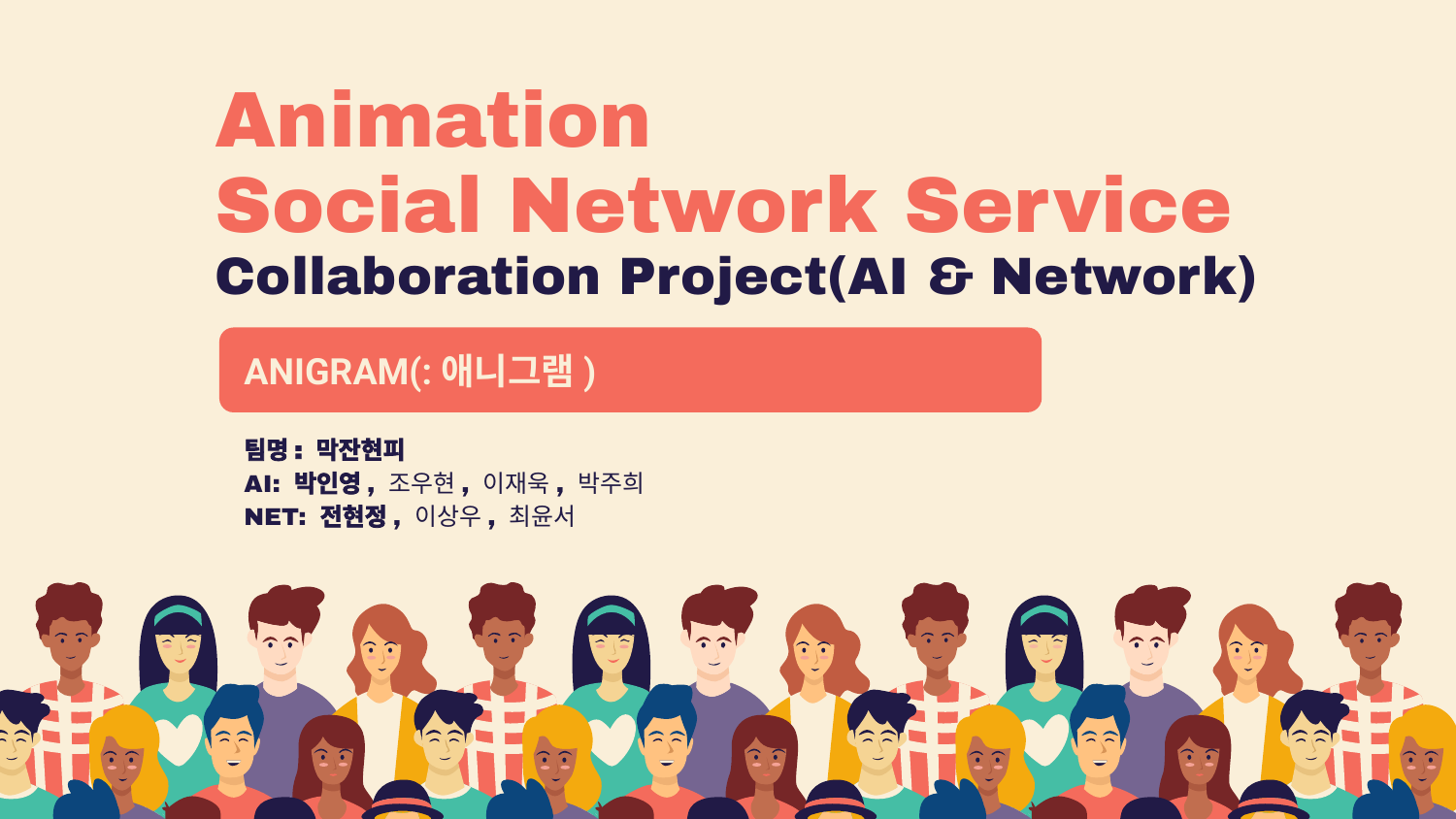

# Animation
Social Network Service
Collaboration Project(AI & Network)

ANIGRAM(:애니그램)
팀명: 막잔현피
AI: 박인영, 조우현, 이재욱, 박주희
NET: 전현정, 이상우, 최윤서